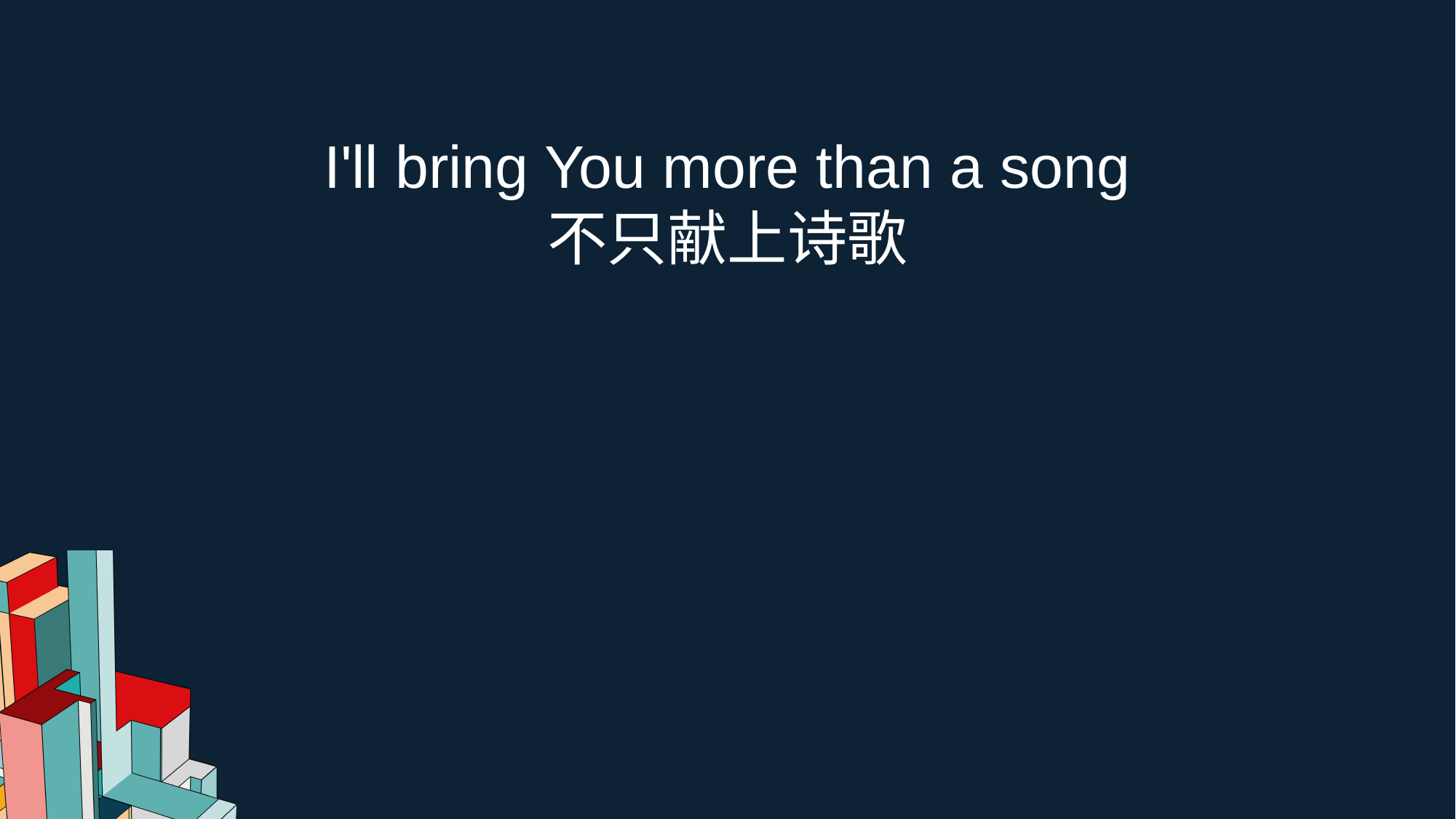

I'll bring You more than a song
不只献上诗歌